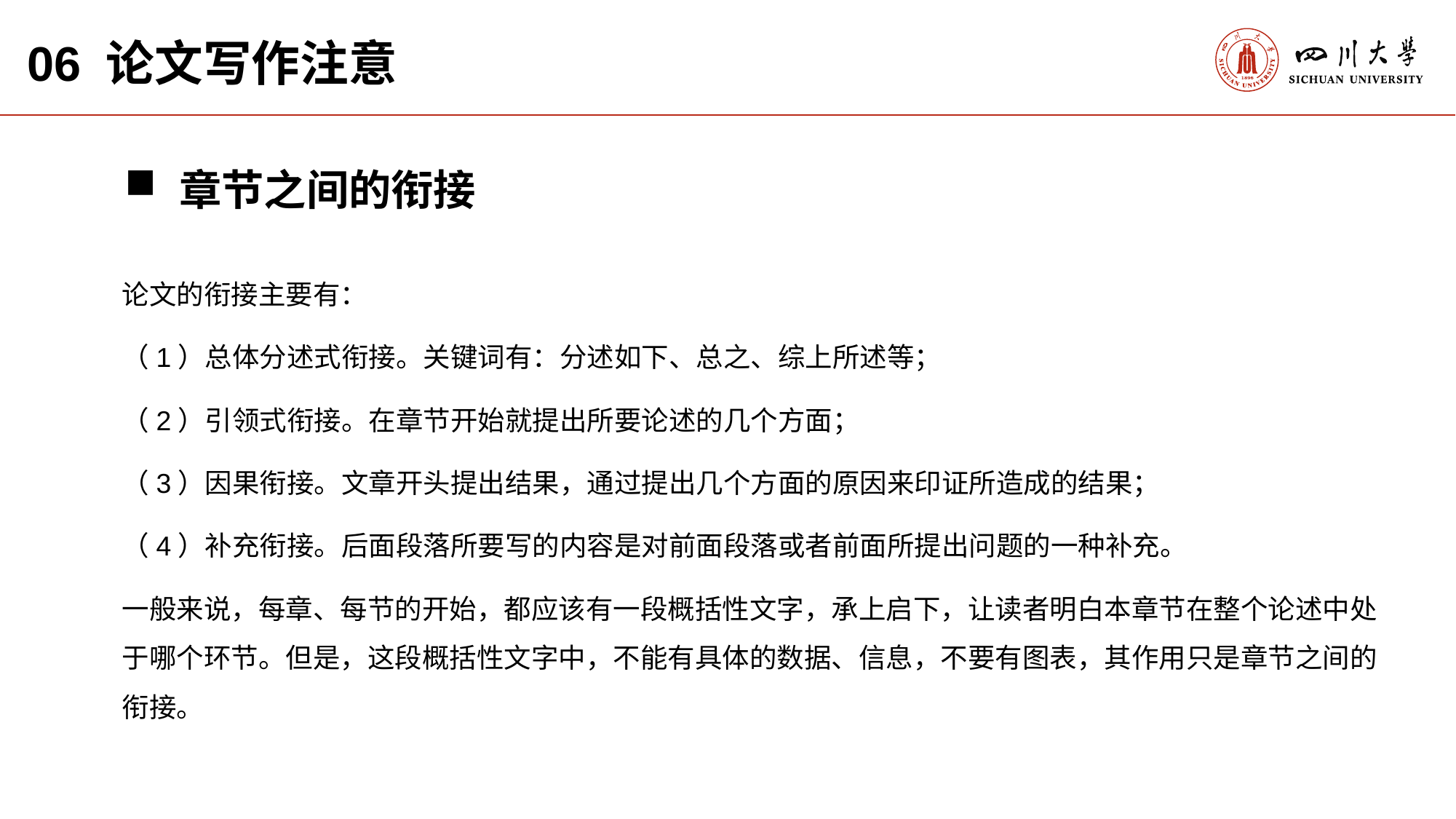

06 论文写作注意
章节之间的衔接
论文的衔接主要有：
（1）总体分述式衔接。关键词有：分述如下、总之、综上所述等；
（2）引领式衔接。在章节开始就提出所要论述的几个方面；
（3）因果衔接。文章开头提出结果，通过提出几个方面的原因来印证所造成的结果；
（4）补充衔接。后面段落所要写的内容是对前面段落或者前面所提出问题的一种补充。
一般来说，每章、每节的开始，都应该有一段概括性文字，承上启下，让读者明白本章节在整个论述中处于哪个环节。但是，这段概括性文字中，不能有具体的数据、信息，不要有图表，其作用只是章节之间的衔接。